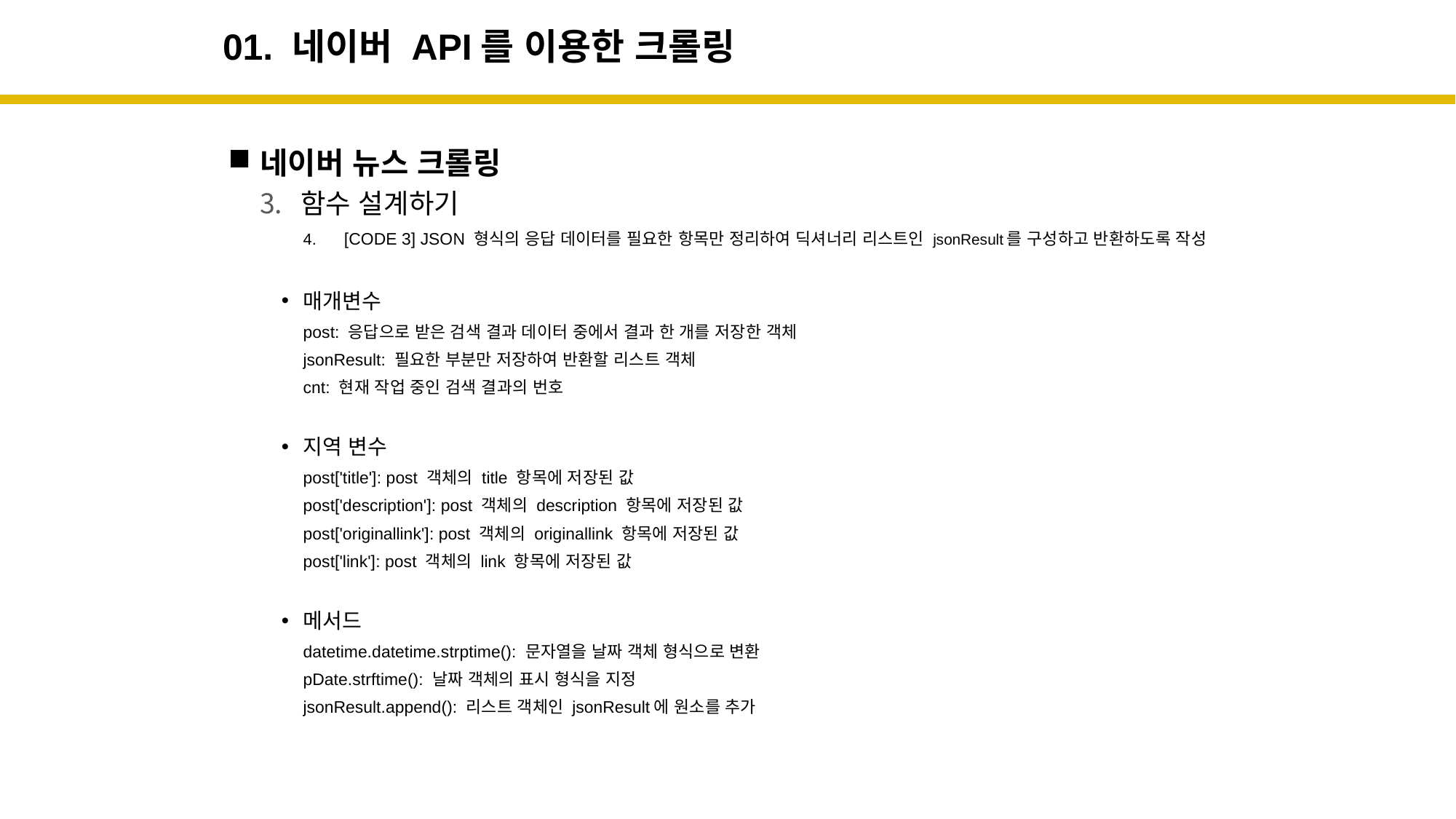

# 01. 네이버 API를 이용한 크롤링
네이버 뉴스 크롤링
함수 설계하기
[CODE 3] JSON 형식의 응답 데이터를 필요한 항목만 정리하여 딕셔너리 리스트인 jsonResult를 구성하고 반환하도록 작성

매개변수
post: 응답으로 받은 검색 결과 데이터 중에서 결과 한 개를 저장한 객체
jsonResult: 필요한 부분만 저장하여 반환할 리스트 객체
cnt: 현재 작업 중인 검색 결과의 번호

지역 변수
post['title']: post 객체의 title 항목에 저장된 값
post['description']: post 객체의 description 항목에 저장된 값
post['originallink']: post 객체의 originallink 항목에 저장된 값
post['link']: post 객체의 link 항목에 저장된 값

메서드
datetime.datetime.strptime(): 문자열을 날짜 객체 형식으로 변환
pDate.strftime(): 날짜 객체의 표시 형식을 지정
jsonResult.append(): 리스트 객체인 jsonResult에 원소를 추가